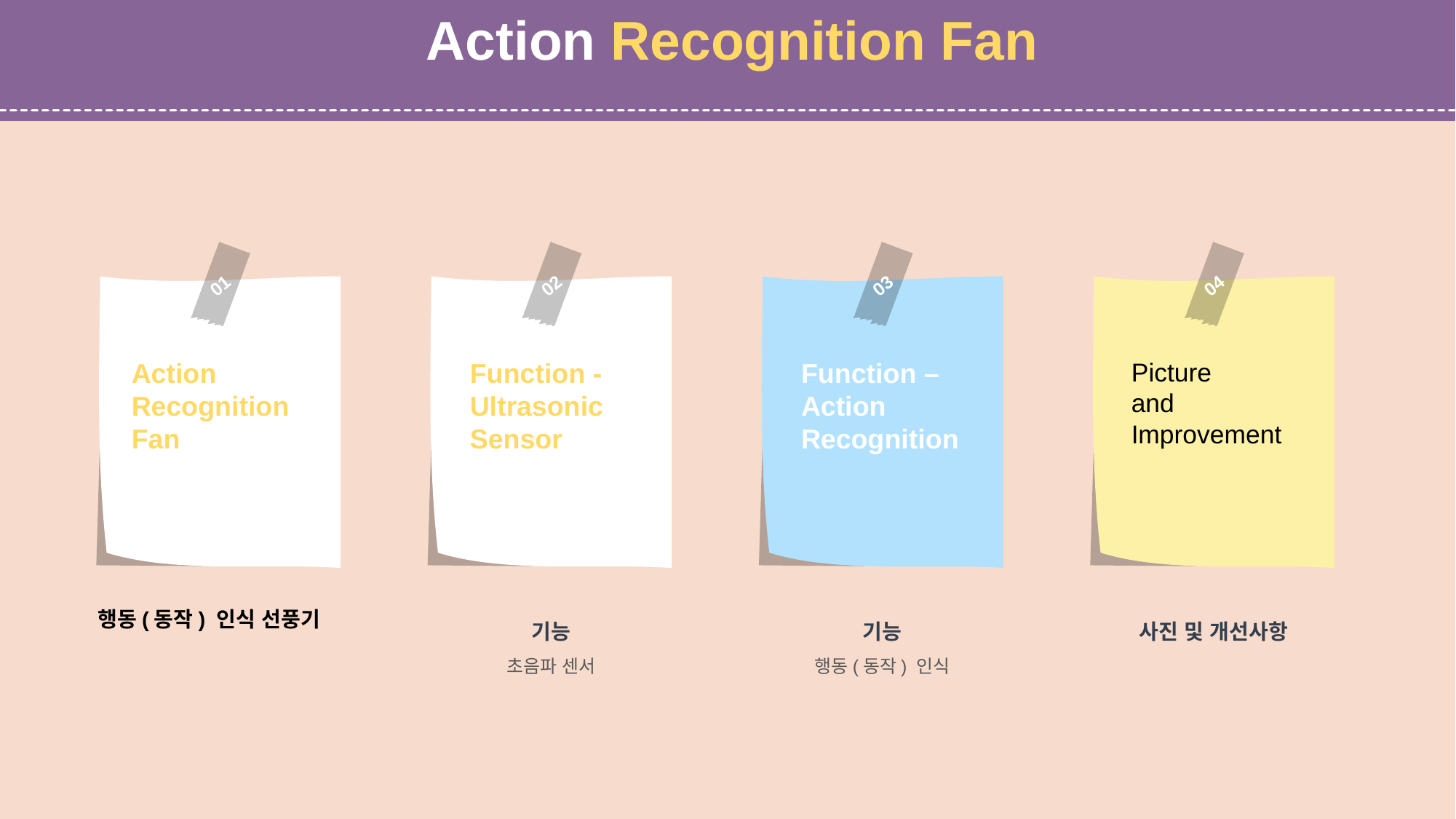

Action Recognition Fan
01
02
03
04

Action
Recognition Fan

Function -
Ultrasonic
Sensor
Picture
and
Improvement
Function –
Action
Recognition
행동(동작) 인식 선풍기
기능
초음파 센서
기능
행동(동작) 인식
사진 및 개선사항